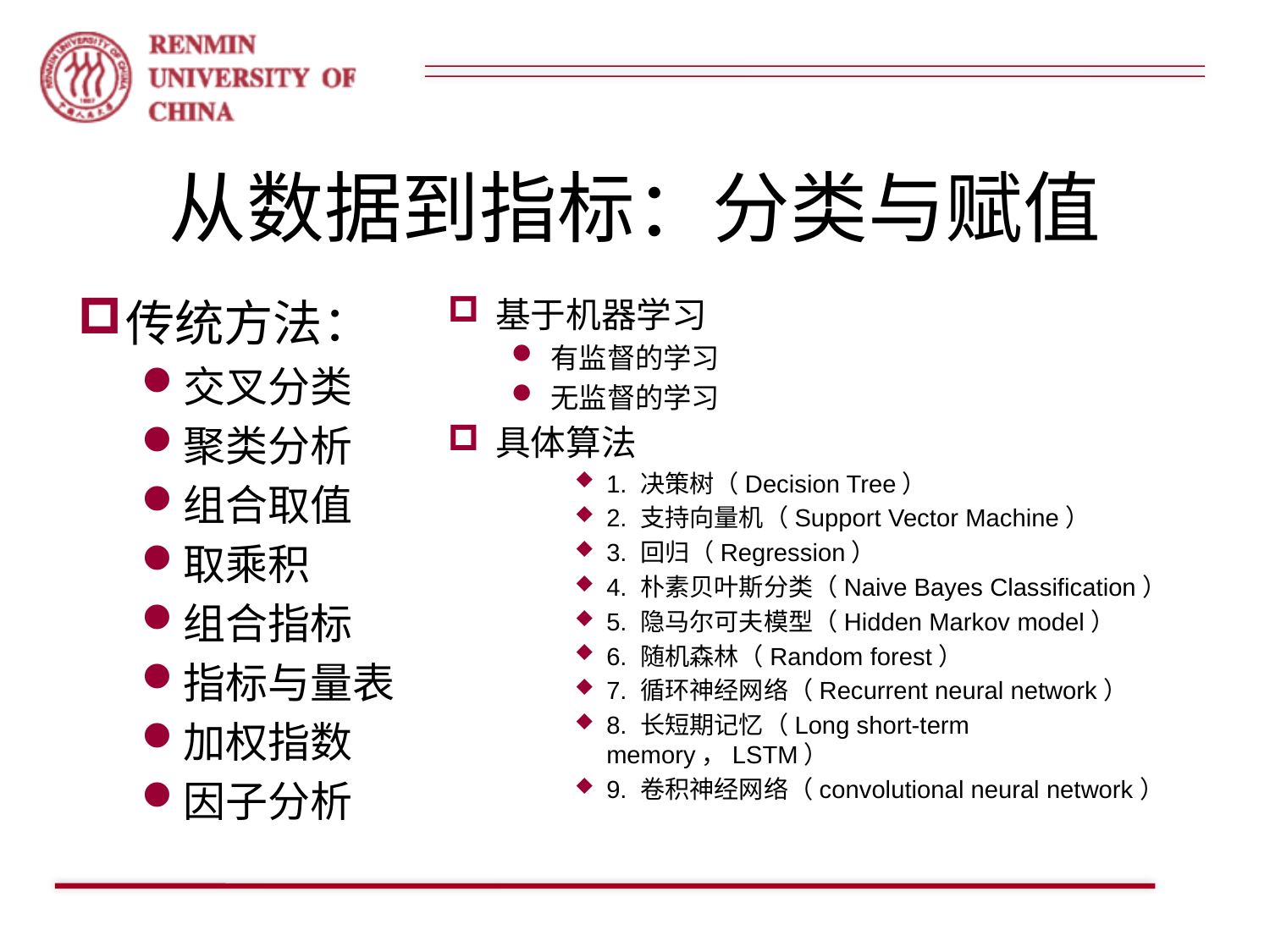

# 从数据到指标：分类与赋值
传统方法：
交叉分类
聚类分析
组合取值
取乘积
组合指标
指标与量表
加权指数
因子分析

基于机器学习
有监督的学习
无监督的学习
具体算法
1. 决策树（Decision Tree）
2. 支持向量机（Support Vector Machine）
3. 回归（Regression）
4. 朴素贝叶斯分类（Naive Bayes Classification）
5. 隐马尔可夫模型（Hidden Markov model）
6. 随机森林（Random forest）
7. 循环神经网络（Recurrent neural network）
8. 长短期记忆（Long short-term memory，LSTM）
9. 卷积神经网络（convolutional neural network）